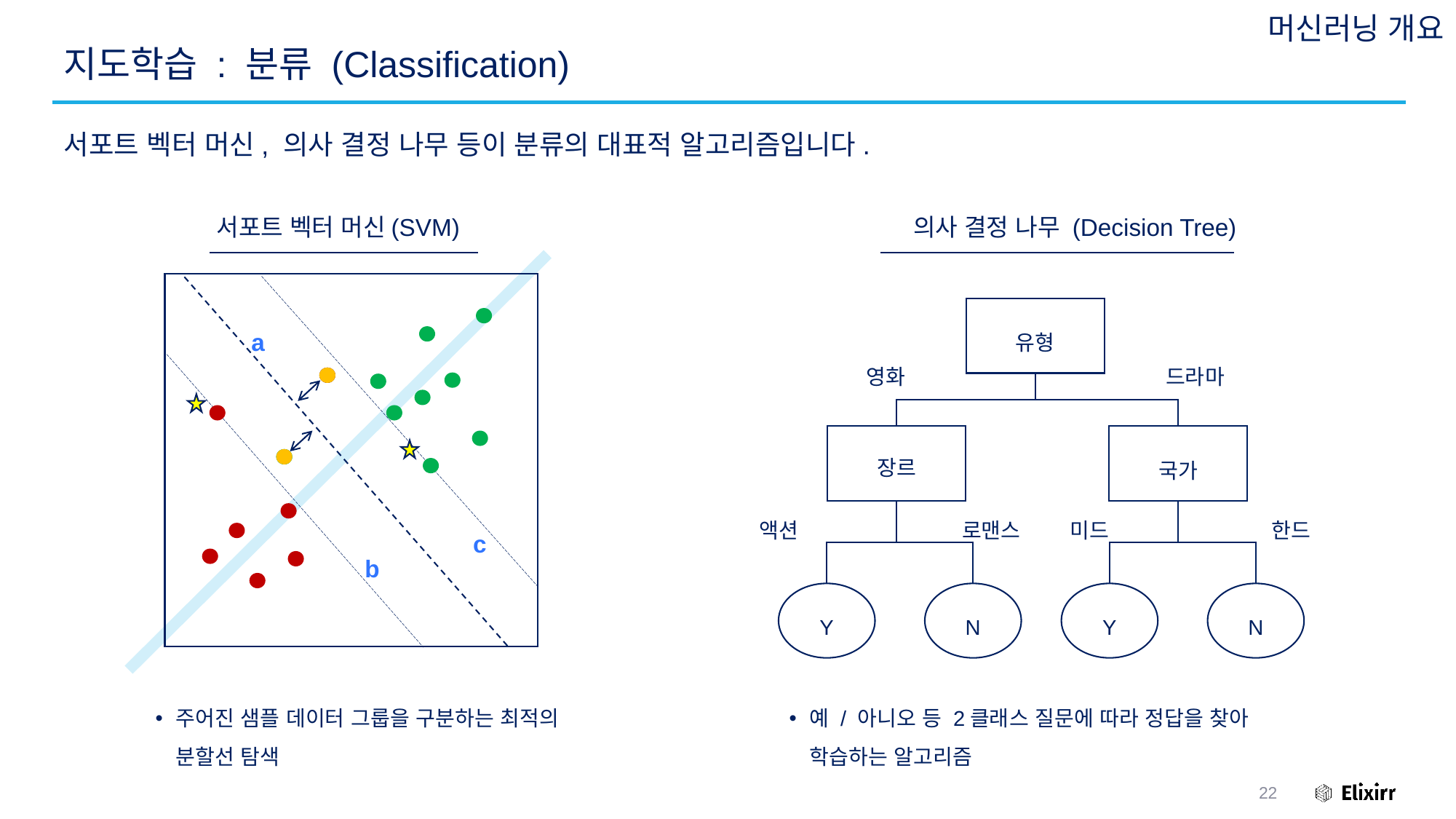

머신러닝 개요
# 지도학습 : 분류 (Classification)
서포트 벡터 머신, 의사 결정 나무 등이 분류의 대표적 알고리즘입니다.
서포트 벡터 머신(SVM)
의사 결정 나무 (Decision Tree)

유형
a

영화
드라마

장르
국가

액션
로맨스
미드
한드
c

b

Y
N
Y
N
주어진 샘플 데이터 그룹을 구분하는 최적의 분할선 탐색
예 / 아니오 등 2클래스 질문에 따라 정답을 찾아 학습하는 알고리즘
22